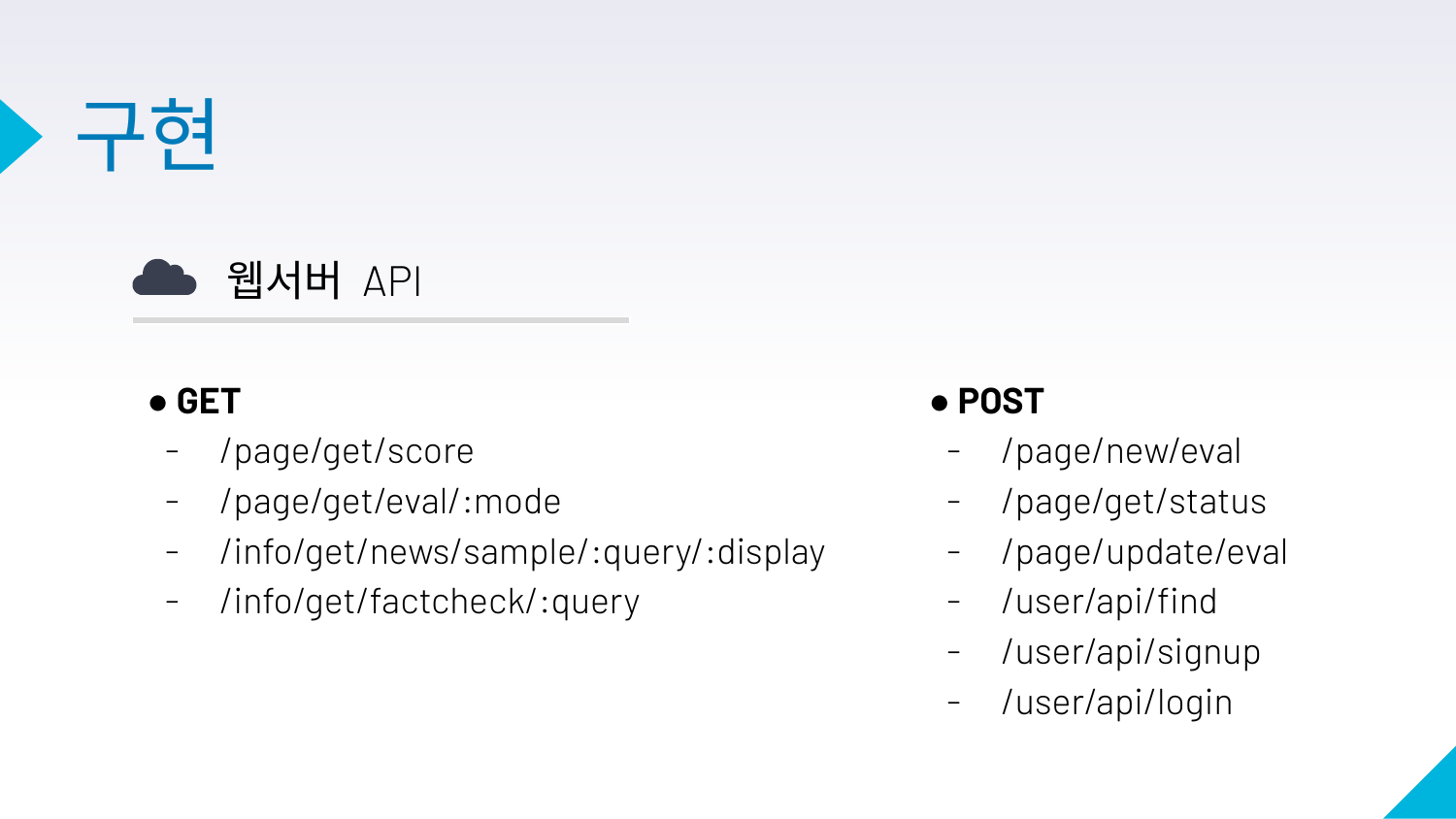

# 구현
웹서버 API

● GET
/page/get/score
/page/get/eval/:mode
/info/get/news/sample/:query/:display
/info/get/factcheck/:query
● POST
/page/new/eval
/page/get/status
/page/update/eval
/user/api/find
/user/api/signup
/user/api/login